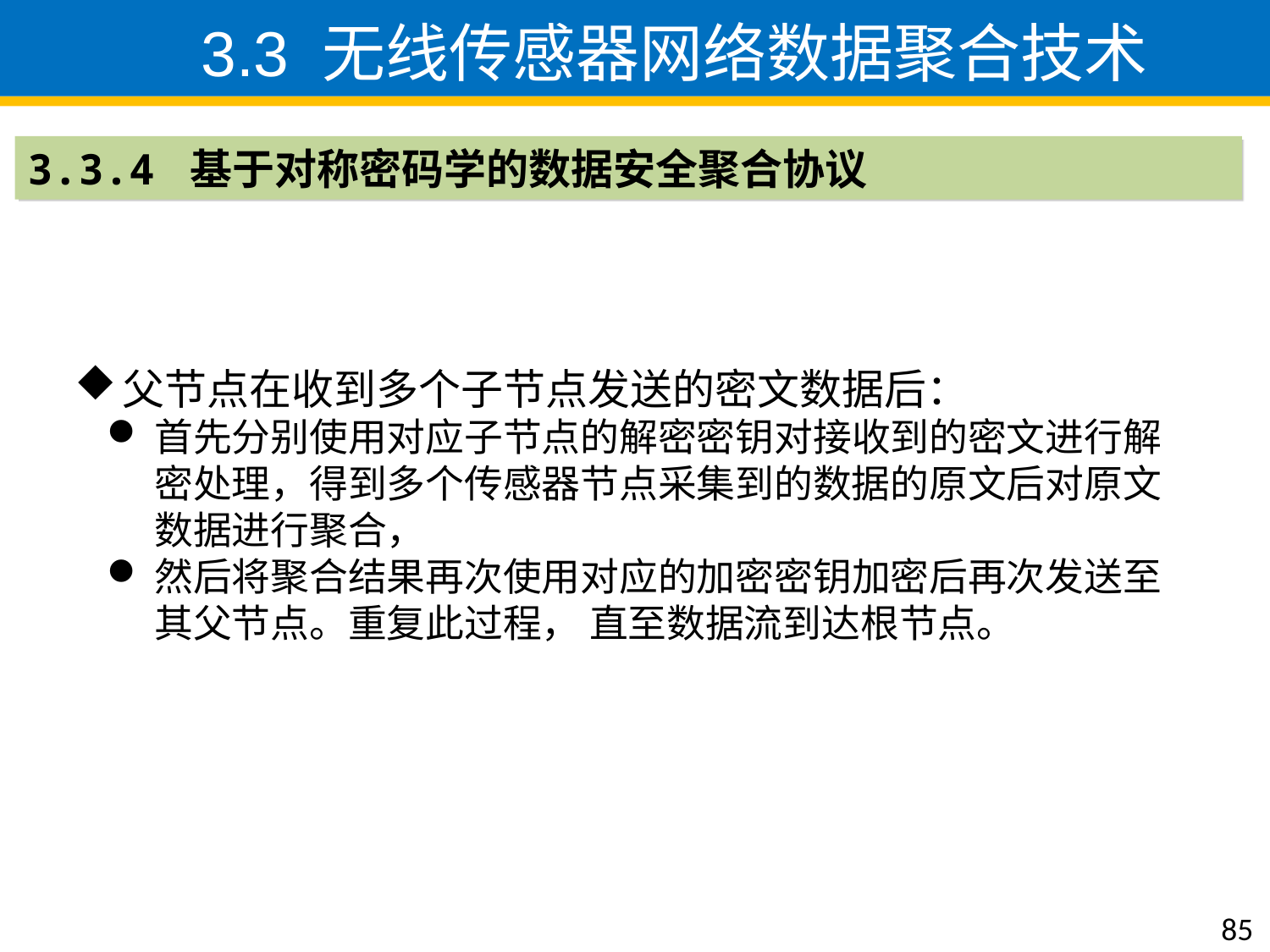

3.3 无线传感器网络数据聚合技术

3.3.4 基于对称密码学的数据安全聚合协议
父节点在收到多个子节点发送的密文数据后：
首先分别使用对应子节点的解密密钥对接收到的密文进行解密处理，得到多个传感器节点采集到的数据的原文后对原文数据进行聚合，
然后将聚合结果再次使用对应的加密密钥加密后再次发送至其父节点。重复此过程， 直至数据流到达根节点。
85